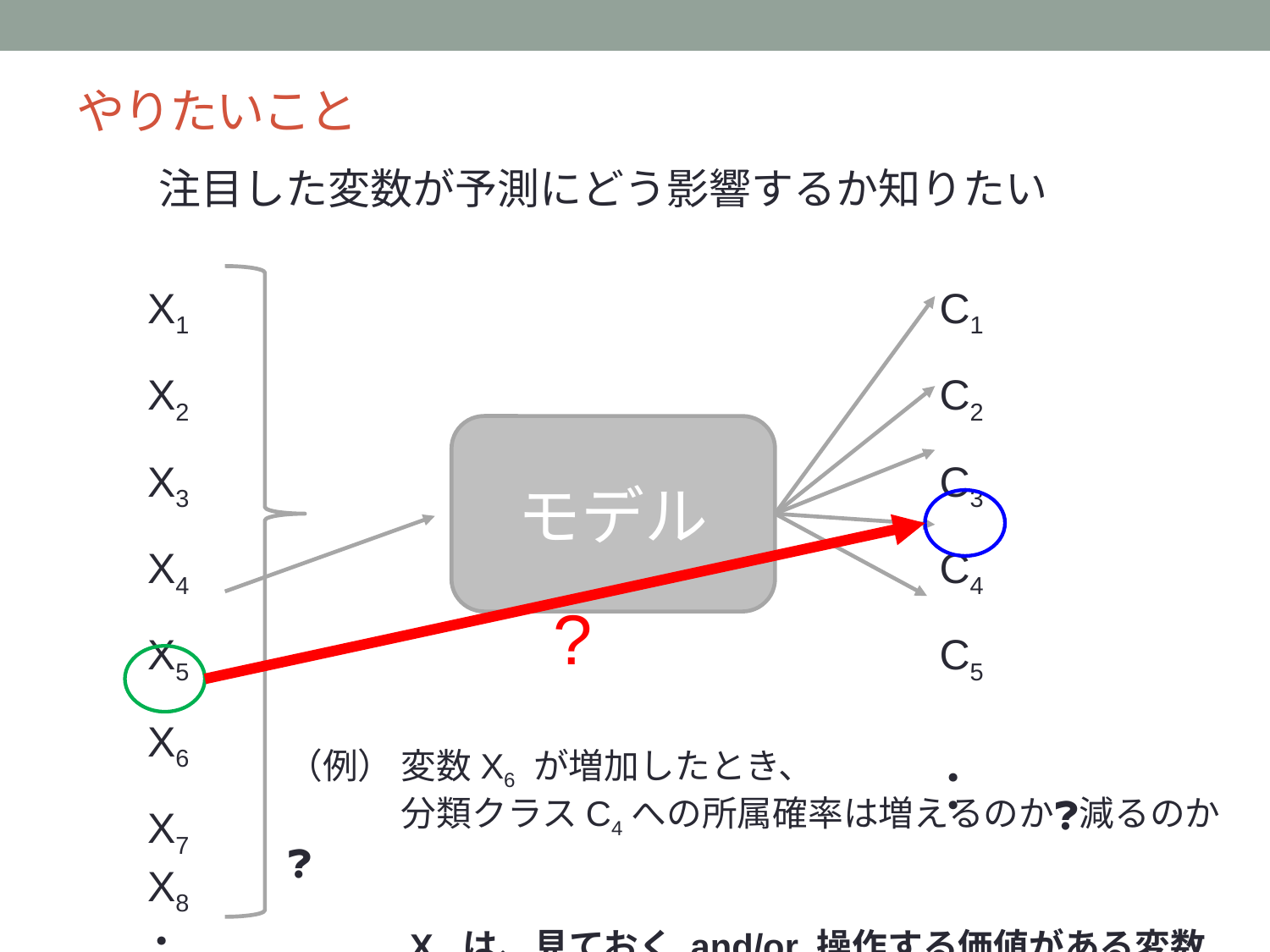

# やりたいこと
注目した変数が予測にどう影響するか知りたい
X1
X2
X3
X4
X5
X6
X7
X8
：
C1
C2
C3
C4
C5
 ：

モデル

?

（例） 変数X6 が増加したとき、
　　　 分類クラスC4への所属確率は増えるのか❓減るのか❓

　　　 X6 は、見ておく and/or 操作する価値がある変数か？